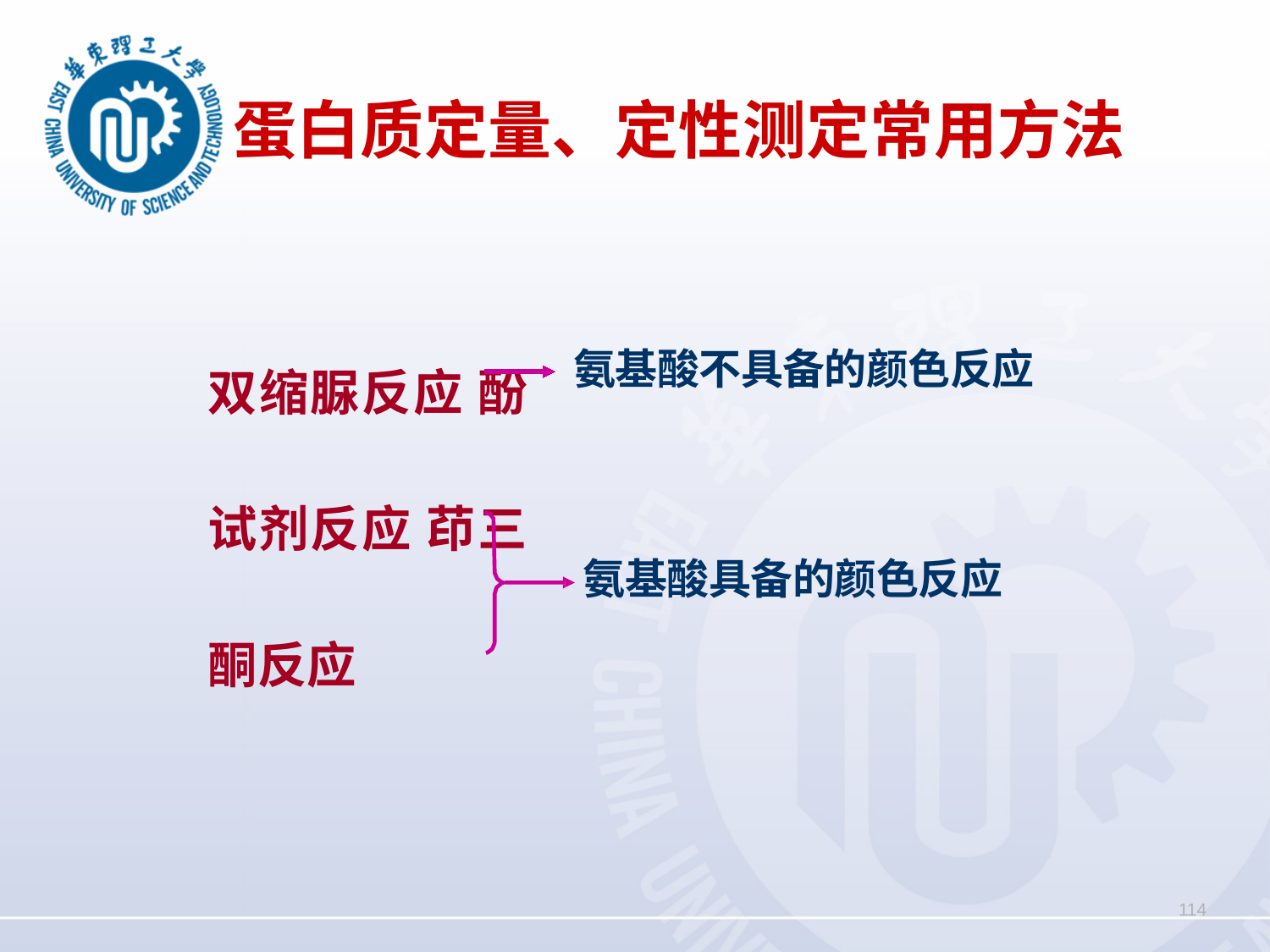

# 蛋白质定量、定性测定常用方法
双缩脲反应 酚试剂反应 茚三酮反应
氨基酸不具备的颜色反应

氨基酸具备的颜色反应

114